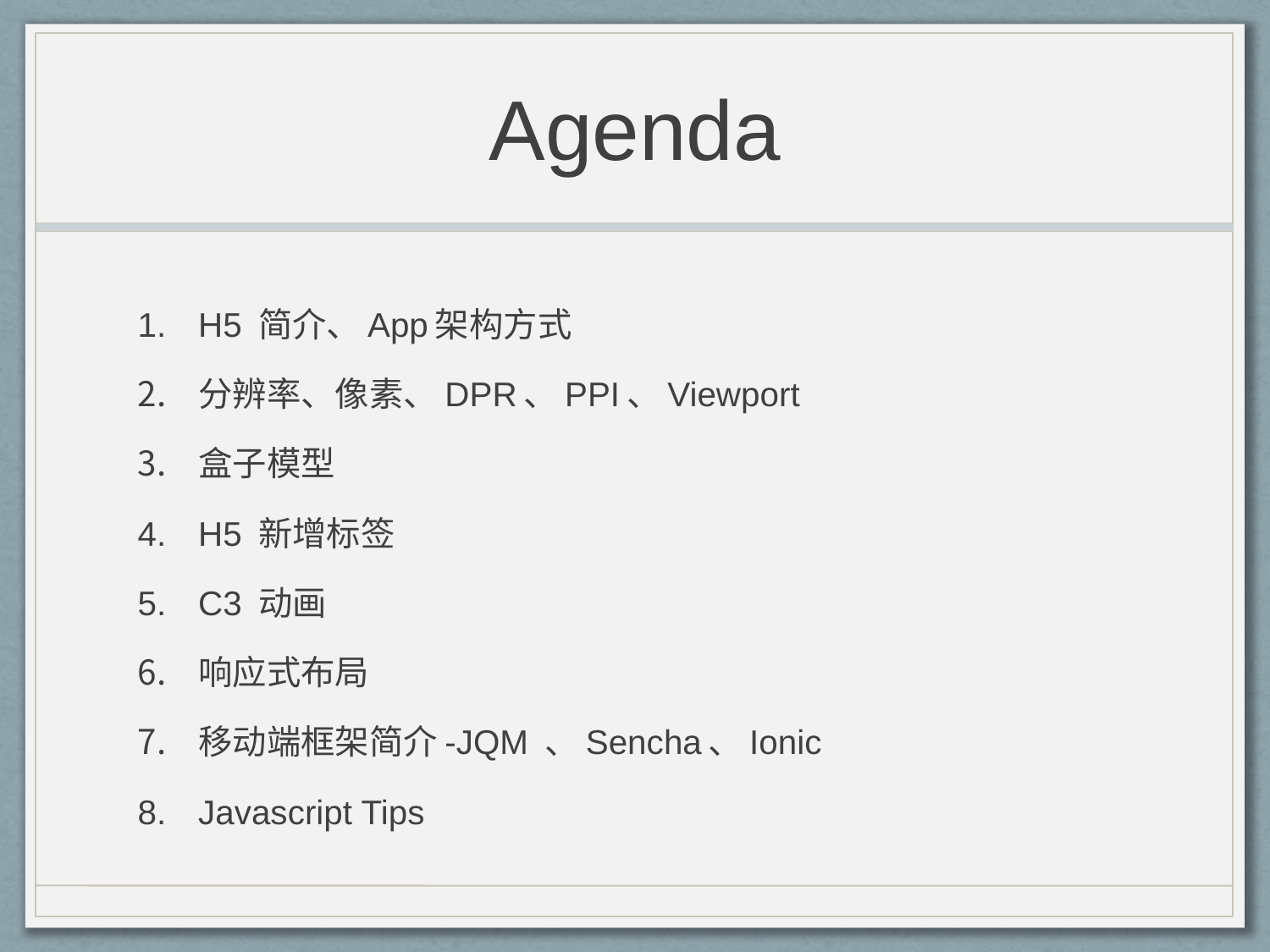

# Agenda
H5 简介、App架构方式
分辨率、像素、DPR、PPI、Viewport
盒子模型
H5 新增标签
C3 动画
响应式布局
移动端框架简介-JQM 、Sencha、Ionic
Javascript Tips